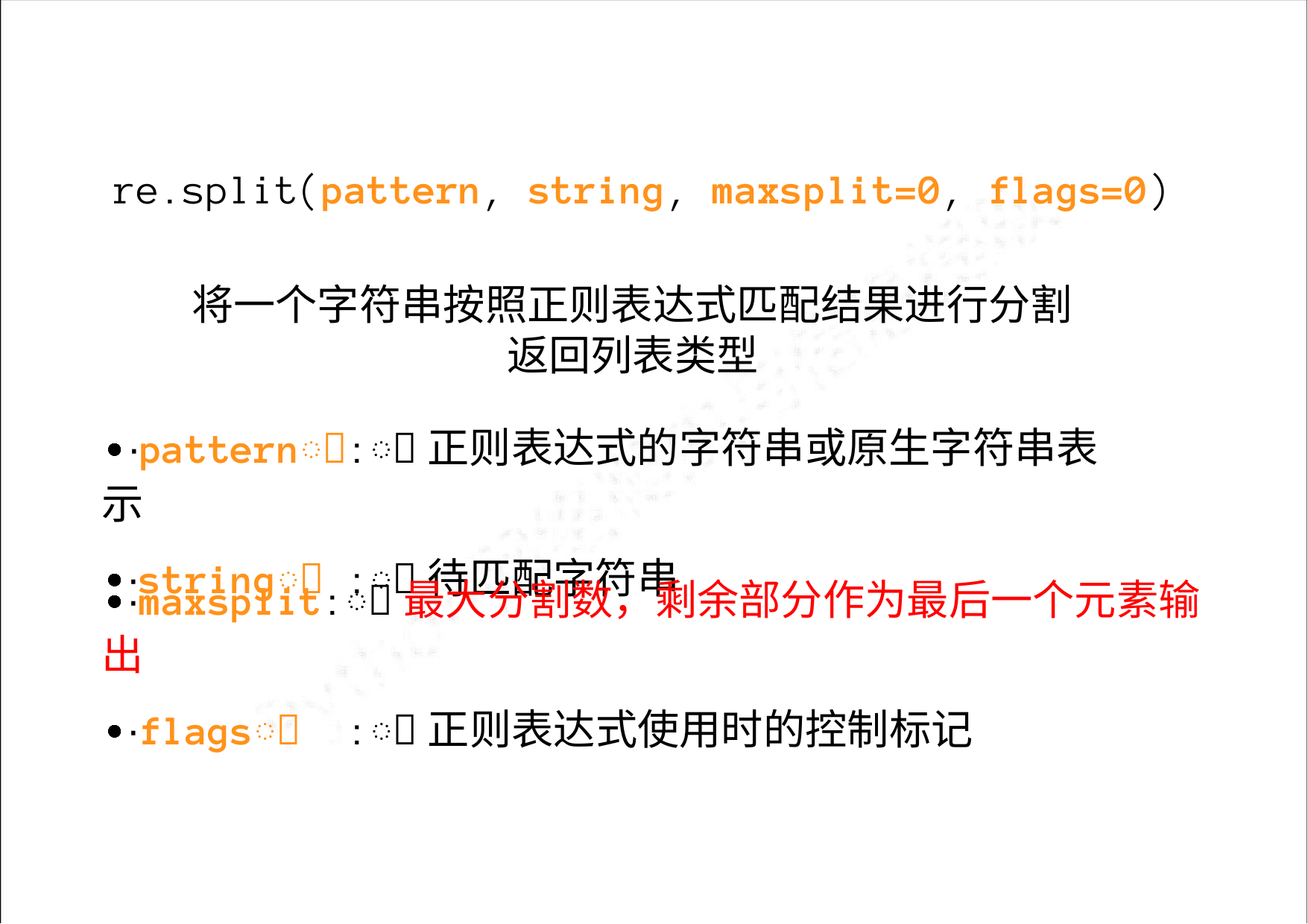

re.split(pattern, string, maxsplit=0, flags=0)
将一个字符串按照正则表达式匹配结果进行分割
返回列表类型
∙ꢀpatternꢀ:ꢀ正则表达式的字符串或原生字符串表示
∙ꢀstringꢀ :ꢀ待匹配字符串
∙ꢀmaxsplit:ꢀ最大分割数，剩余部分作为最后一个元素输出
∙ꢀflagsꢀ :ꢀ正则表达式使用时的控制标记